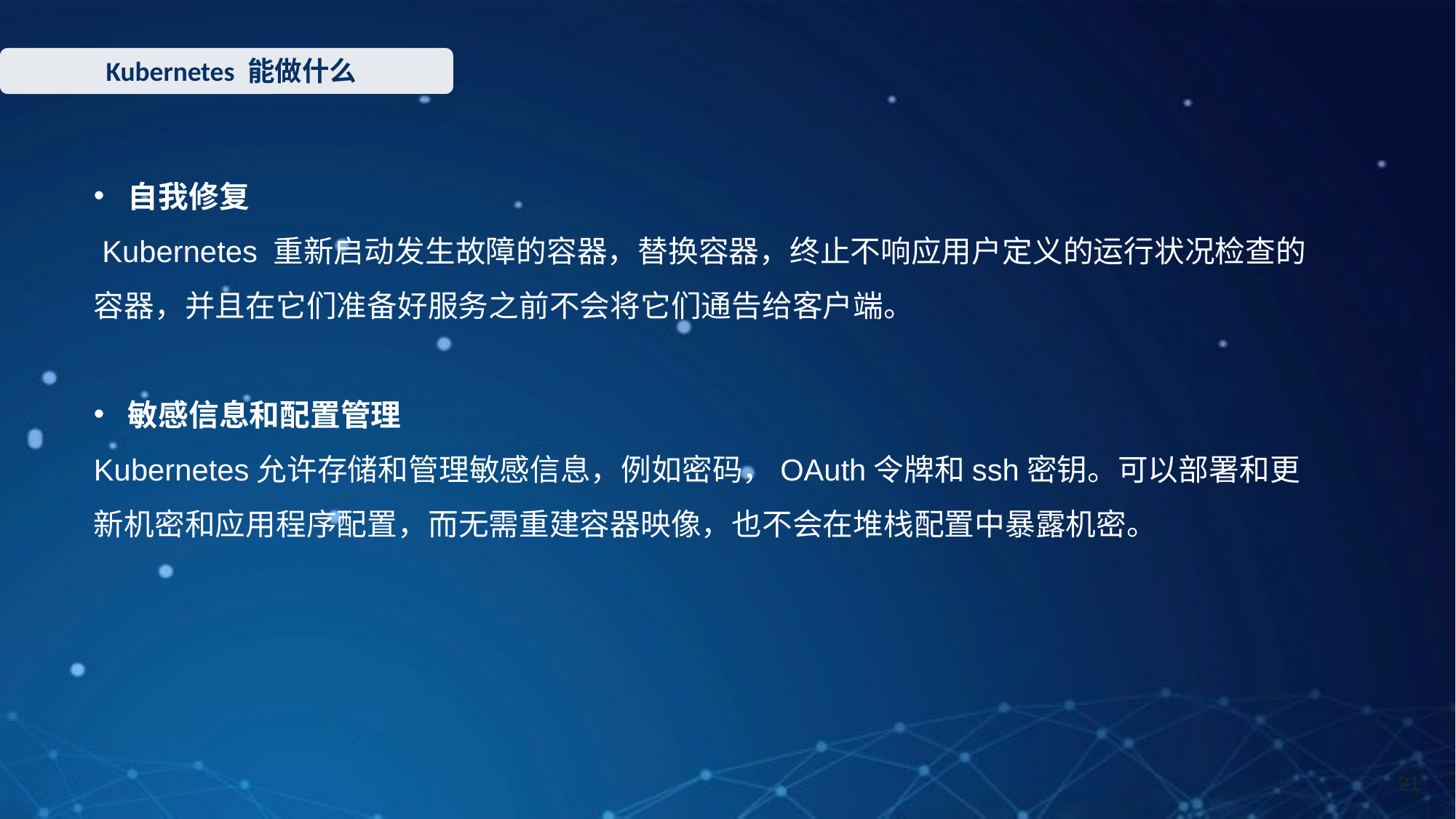

Kubernetes 能做什么

自我修复
 Kubernetes 重新启动发生故障的容器，替换容器，终止不响应用户定义的运行状况检查的容器，并且在它们准备好服务之前不会将它们通告给客户端。

敏感信息和配置管理
Kubernetes允许存储和管理敏感信息，例如密码，OAuth令牌和ssh密钥。可以部署和更新机密和应用程序配置，而无需重建容器映像，也不会在堆栈配置中暴露机密。